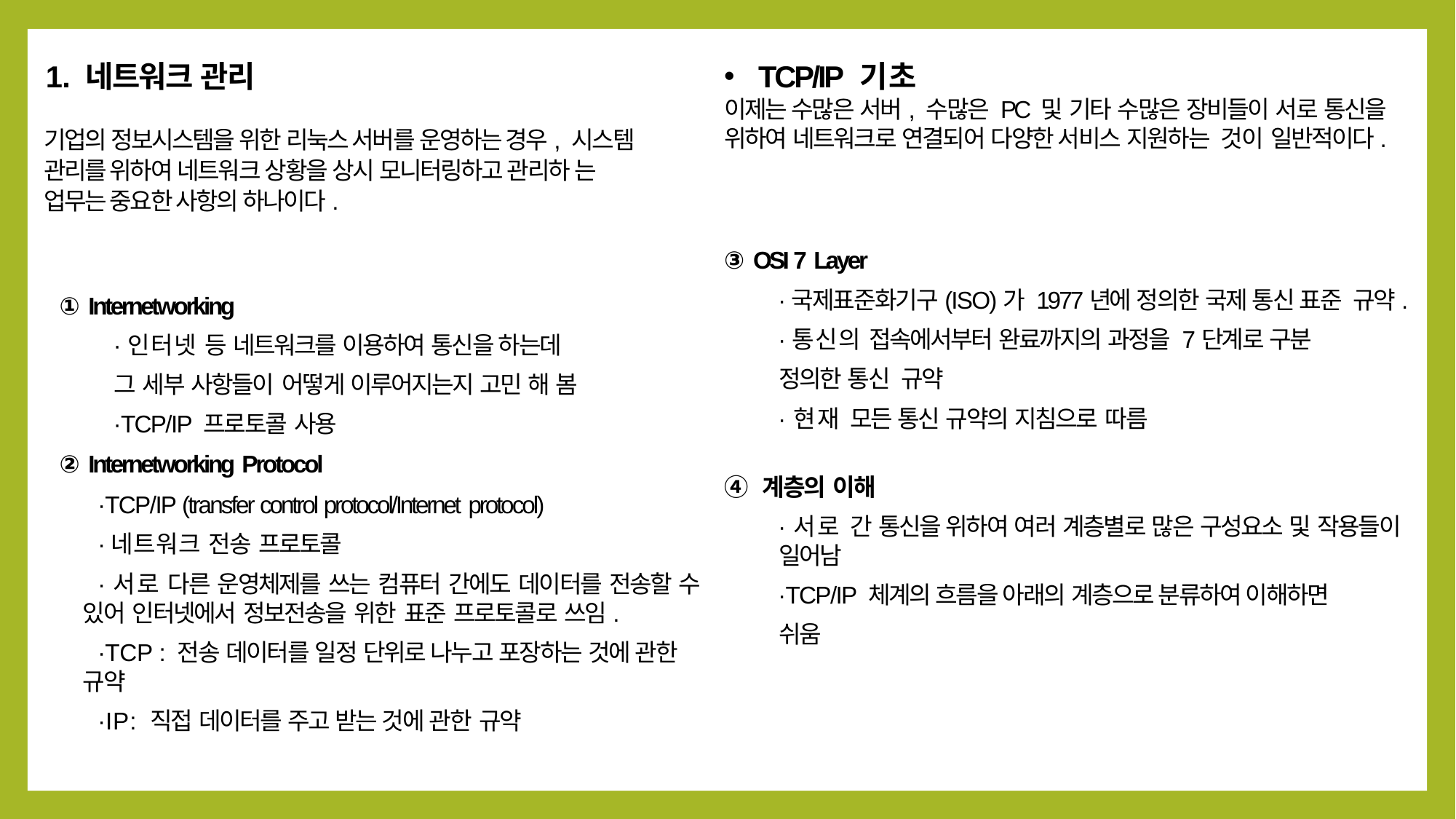

1. 네트워크 관리

기업의 정보시스템을 위한 리눅스 서버를 운영하는 경우, 시스템
관리를 위하여 네트워크 상황을 상시 모니터링하고 관리하 는
업무는 중요한 사항의 하나이다.

① Internetworking
∙인터넷 등 네트워크를 이용하여 통신을 하는데
그 세부 사항들이 어떻게 이루어지는지 고민 해 봄
∙TCP/IP 프로토콜 사용
② Internetworking Protocol
∙TCP/IP (transfer control protocol/Internet protocol)
∙네트워크 전송 프로토콜
∙서로 다른 운영체제를 쓰는 컴퓨터 간에도 데이터를 전송할 수 있어 인터넷에서 정보전송을 위한 표준 프로토콜로 쓰임.
∙TCP : 전송 데이터를 일정 단위로 나누고 포장하는 것에 관한 규약
∙IP: 직접 데이터를 주고 받는 것에 관한 규약

TCP/IP 기초
이제는 수많은 서버, 수많은 PC 및 기타 수많은 장비들이 서로 통신을 위하여 네트워크로 연결되어 다양한 서비스 지원하는  것이 일반적이다.

③ OSI 7 Layer
∙국제표준화기구(ISO)가 1977년에 정의한 국제 통신 표준 규약.
∙통신의 접속에서부터 완료까지의 과정을 7단계로 구분
정의한 통신 규약
∙현재 모든 통신 규약의 지침으로 따름

④ 계층의 이해
∙서로 간 통신을 위하여 여러 계층별로 많은 구성요소 및 작용들이 일어남
∙TCP/IP 체계의 흐름을 아래의 계층으로 분류하여 이해하면
쉬움